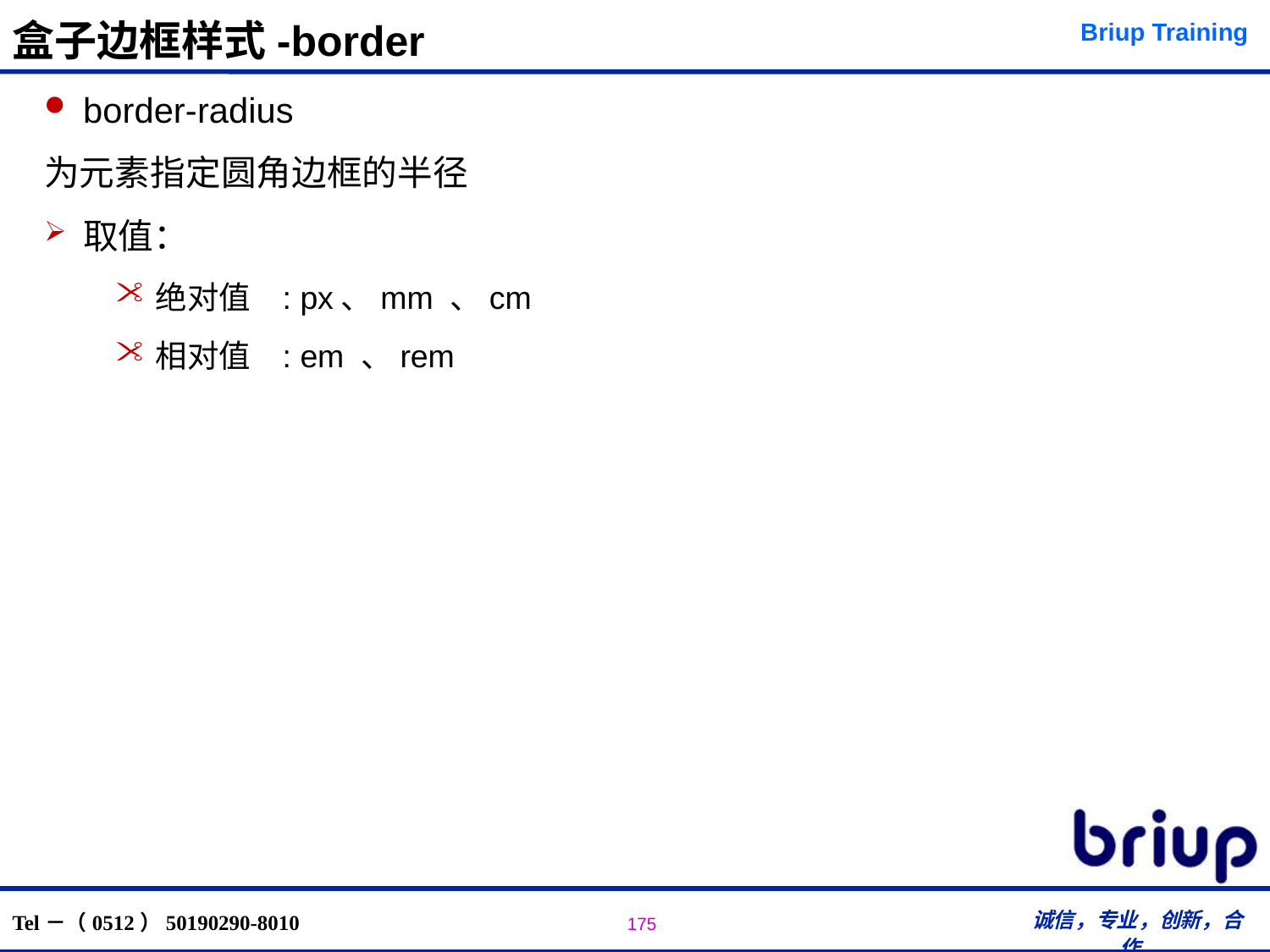

# 盒子边框样式-border
border-radius
为元素指定圆角边框的半径
取值：
绝对值	: px、mm 、cm
相对值	: em 、rem